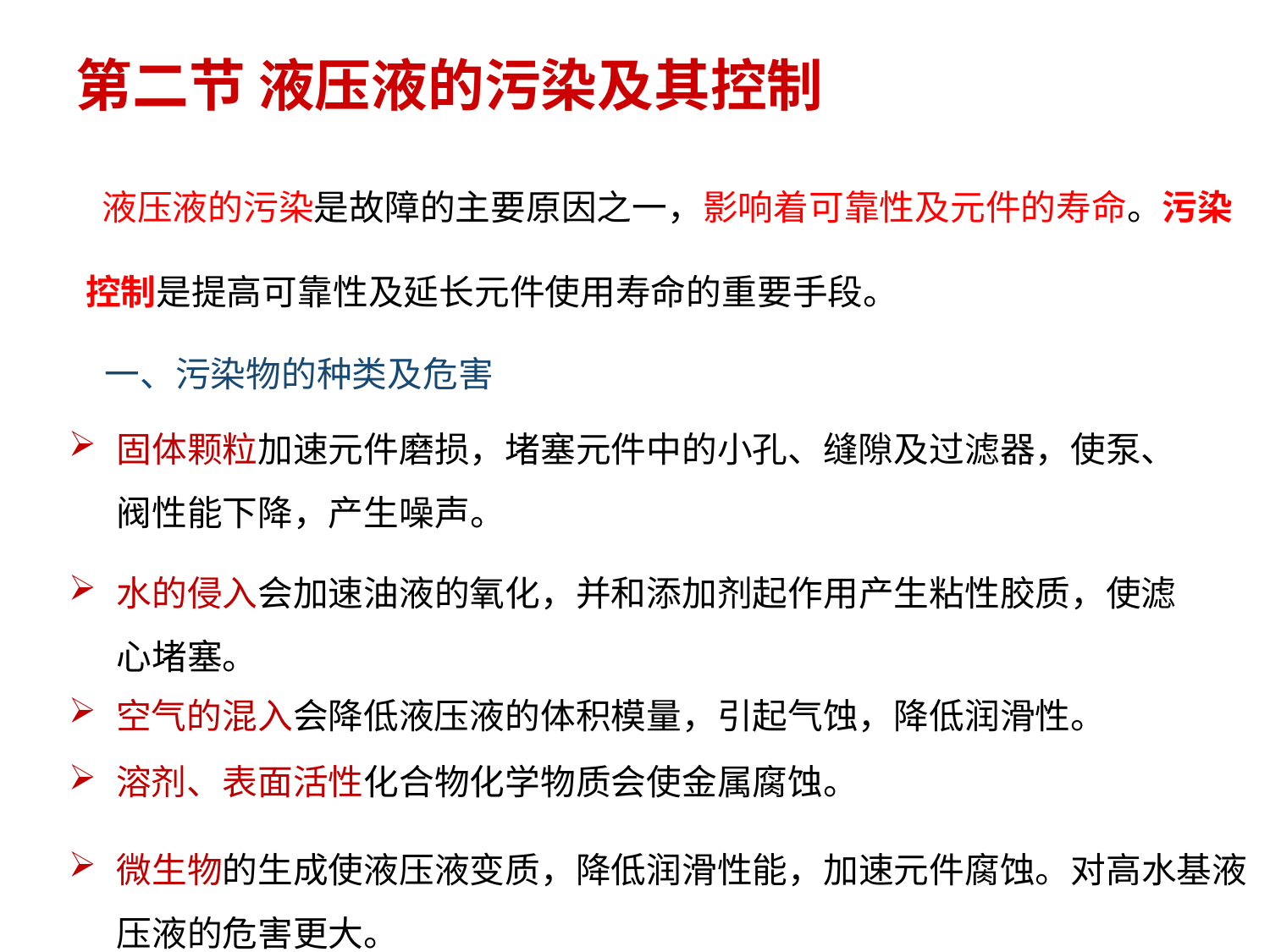

第二节 液压液的污染及其控制
 液压液的污染是故障的主要原因之一，影响着可靠性及元件的寿命。污染控制是提高可靠性及延长元件使用寿命的重要手段。
一、污染物的种类及危害
固体颗粒加速元件磨损，堵塞元件中的小孔、缝隙及过滤器，使泵、阀性能下降，产生噪声。
水的侵入会加速油液的氧化，并和添加剂起作用产生粘性胶质，使滤心堵塞。
空气的混入会降低液压液的体积模量，引起气蚀，降低润滑性。
溶剂、表面活性化合物化学物质会使金属腐蚀。
微生物的生成使液压液变质，降低润滑性能，加速元件腐蚀。对高水基液压液的危害更大。
图2-1　油液弹簧的刚度计算简图